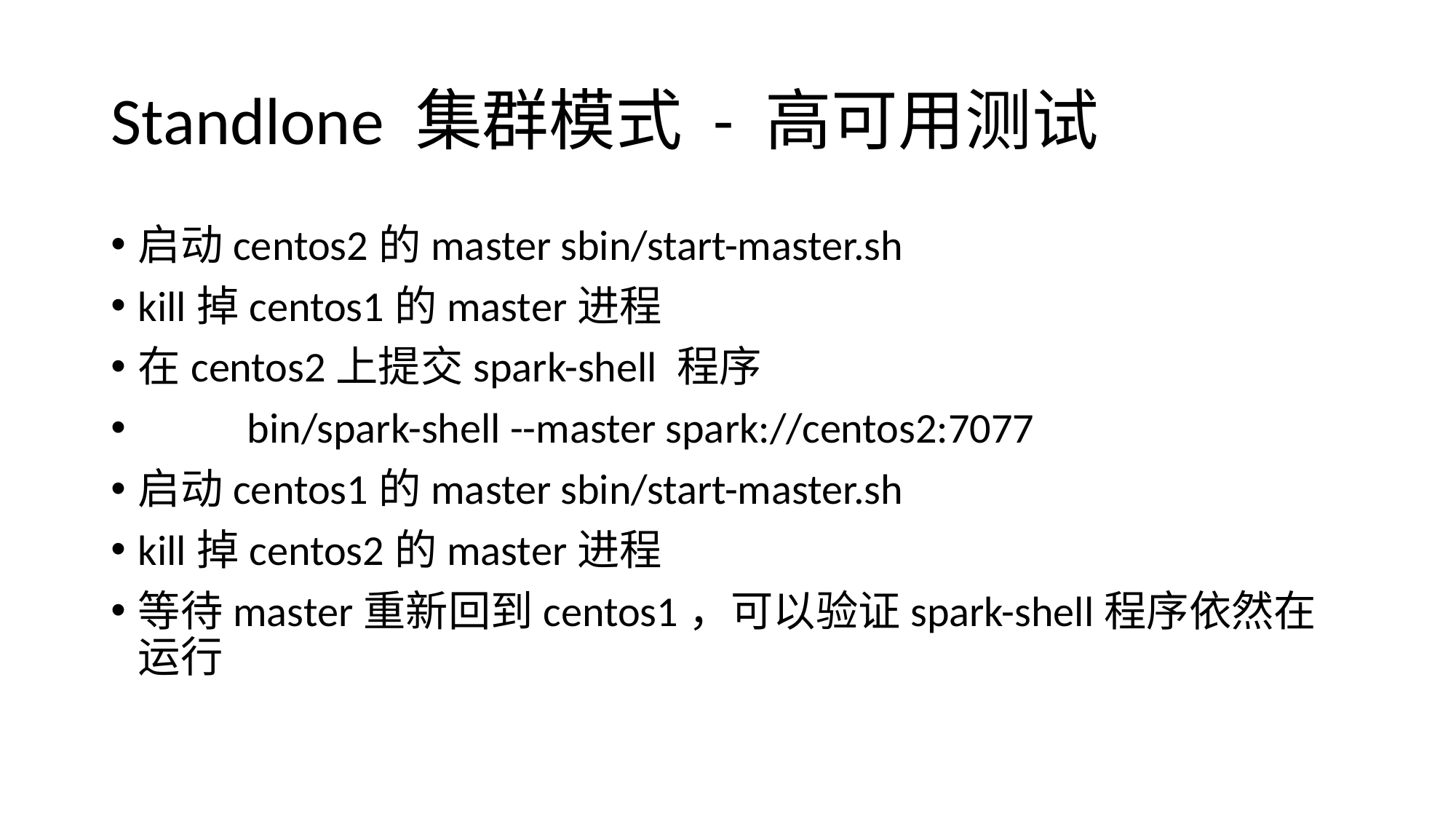

# Standlone 集群模式 - 高可用测试
启动centos2的master sbin/start-master.sh
kill掉centos1的master进程
在centos2上提交spark-shell 程序
 	bin/spark-shell --master spark://centos2:7077
启动centos1的master sbin/start-master.sh
kill掉centos2的master进程
等待master重新回到centos1，可以验证spark-shell程序依然在运行